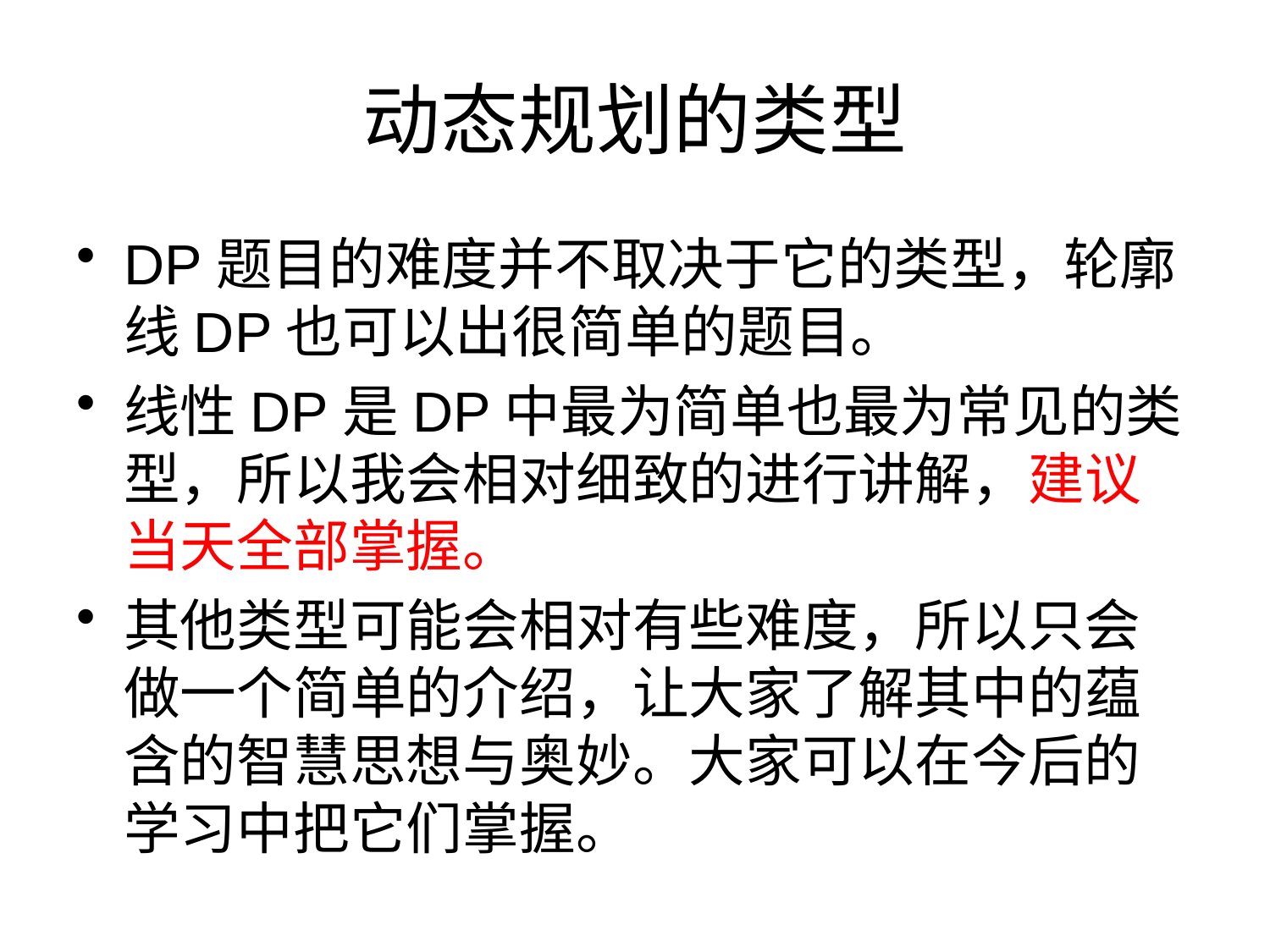

# 动态规划的类型
DP题目的难度并不取决于它的类型，轮廓线DP也可以出很简单的题目。
线性DP是DP中最为简单也最为常见的类型，所以我会相对细致的进行讲解，建议当天全部掌握。
其他类型可能会相对有些难度，所以只会做一个简单的介绍，让大家了解其中的蕴含的智慧思想与奥妙。大家可以在今后的学习中把它们掌握。